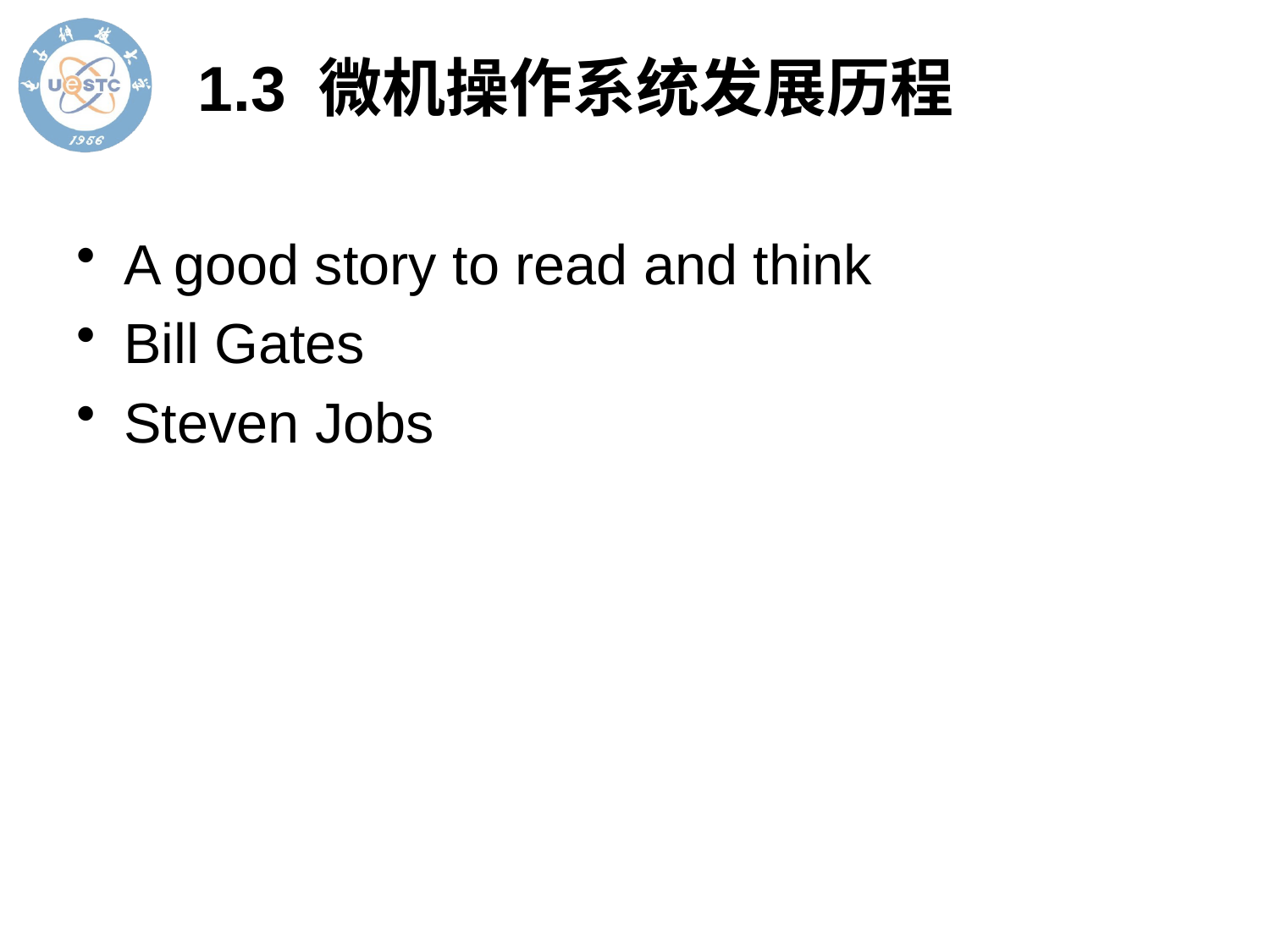

# 1.3 微机操作系统发展历程
A good story to read and think
Bill Gates
Steven Jobs